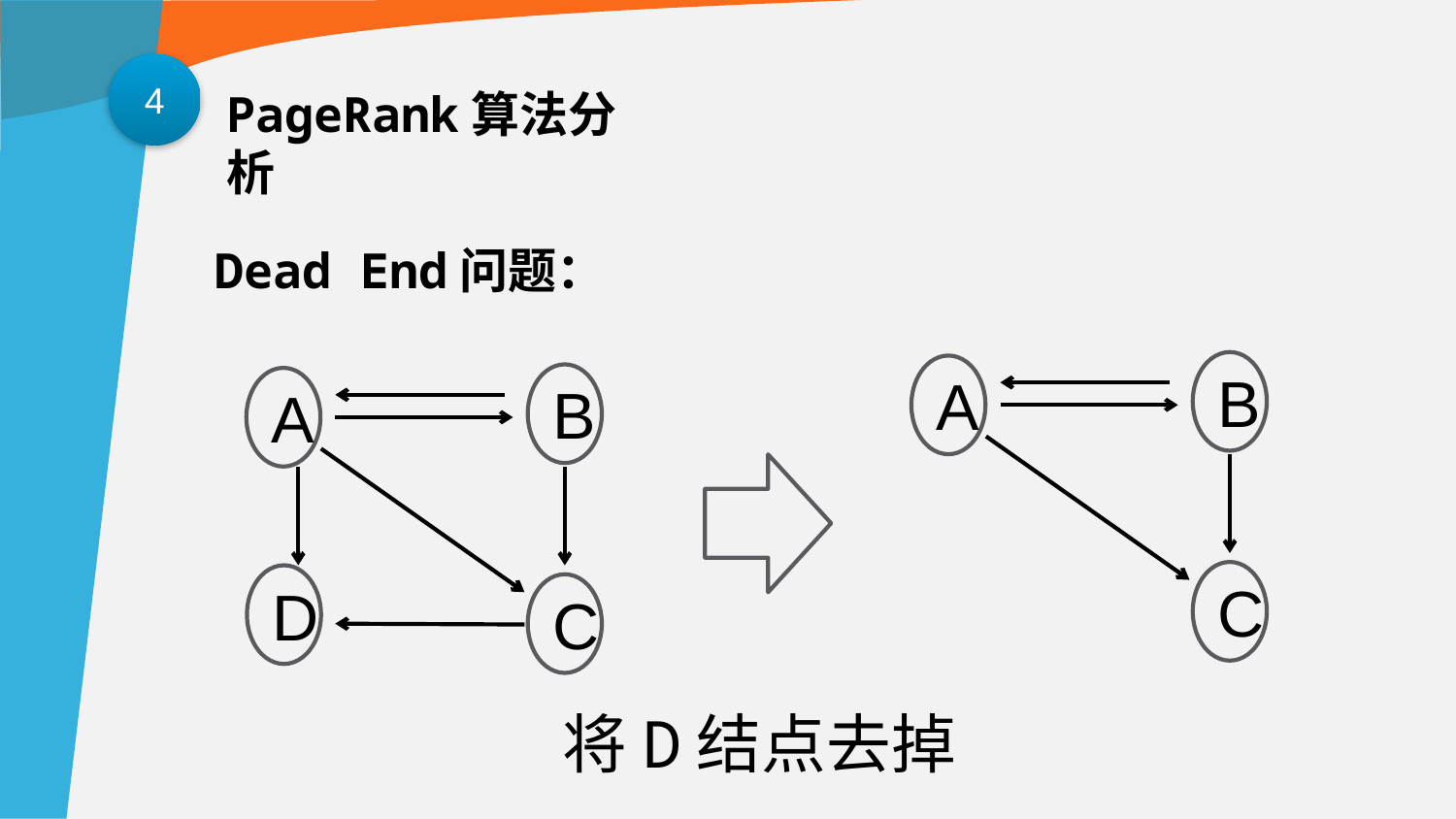

4
PageRank算法分析
Dead End问题：
B
A
B
A

C
D
C
将D结点去掉